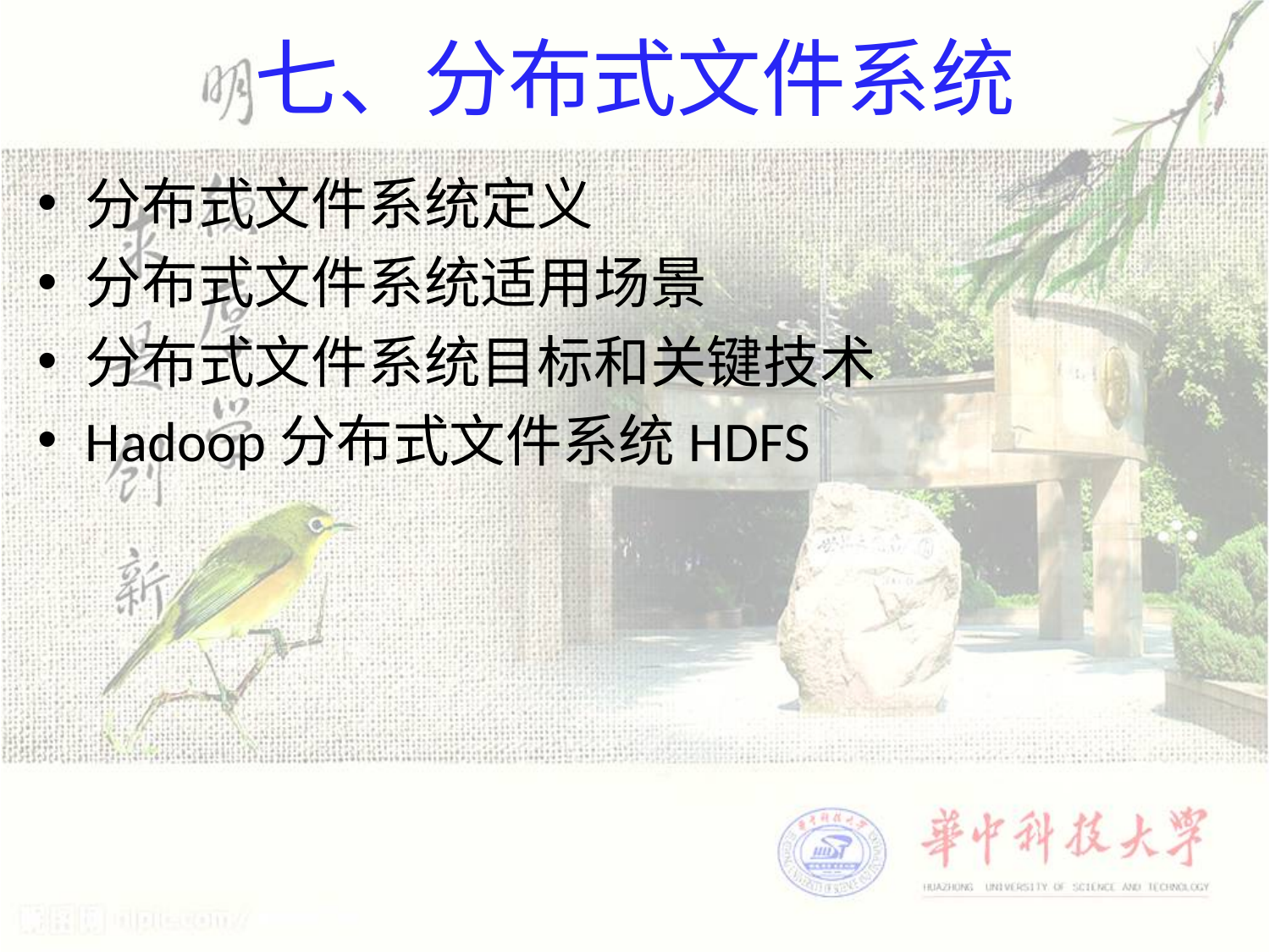

# 七、分布式文件系统
分布式文件系统定义
分布式文件系统适用场景
分布式文件系统目标和关键技术
Hadoop分布式文件系统HDFS